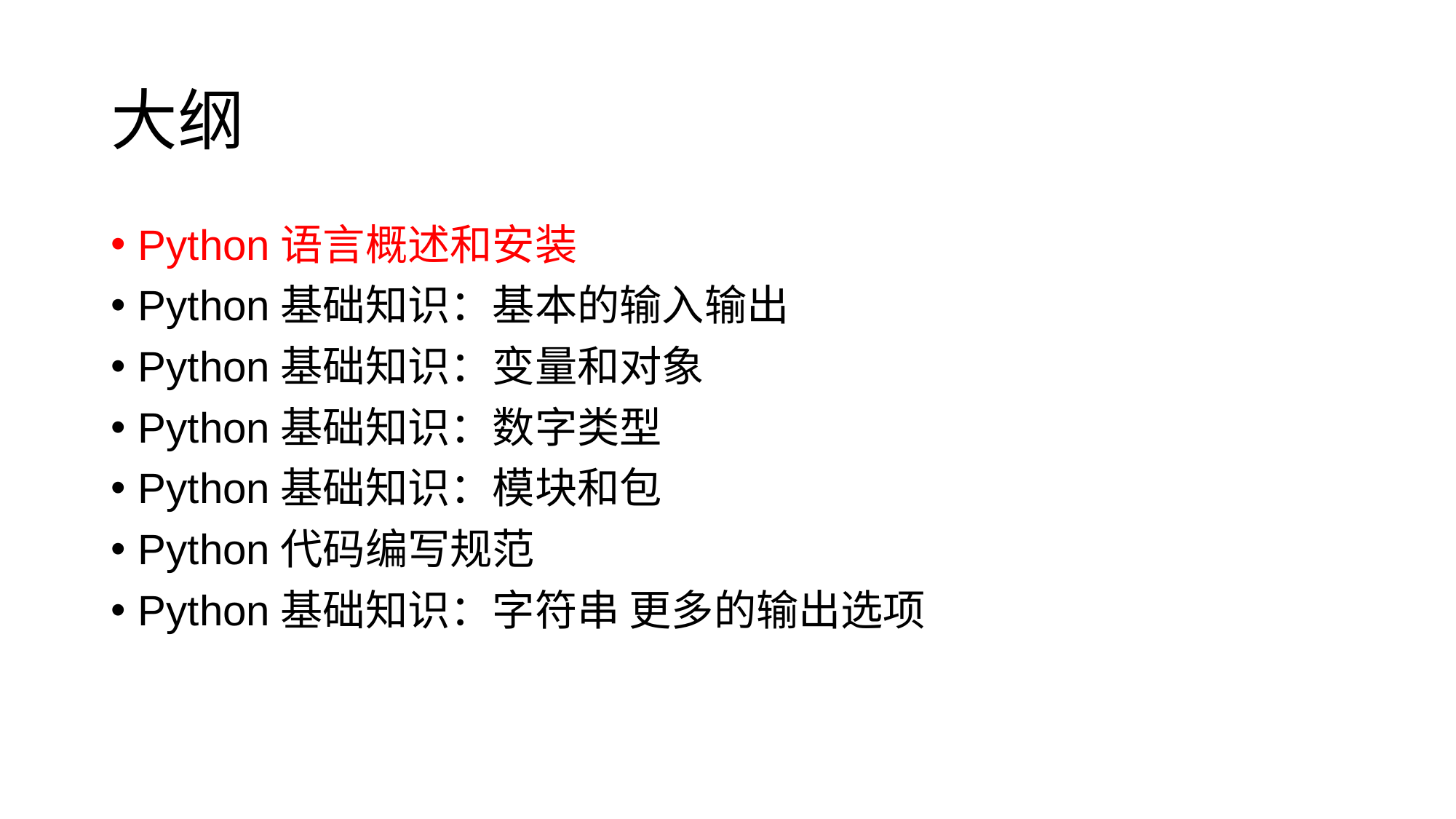

# 大纲
Python语言概述和安装
Python基础知识：基本的输入输出
Python基础知识：变量和对象
Python基础知识：数字类型
Python基础知识：模块和包
Python代码编写规范
Python基础知识：字符串 更多的输出选项